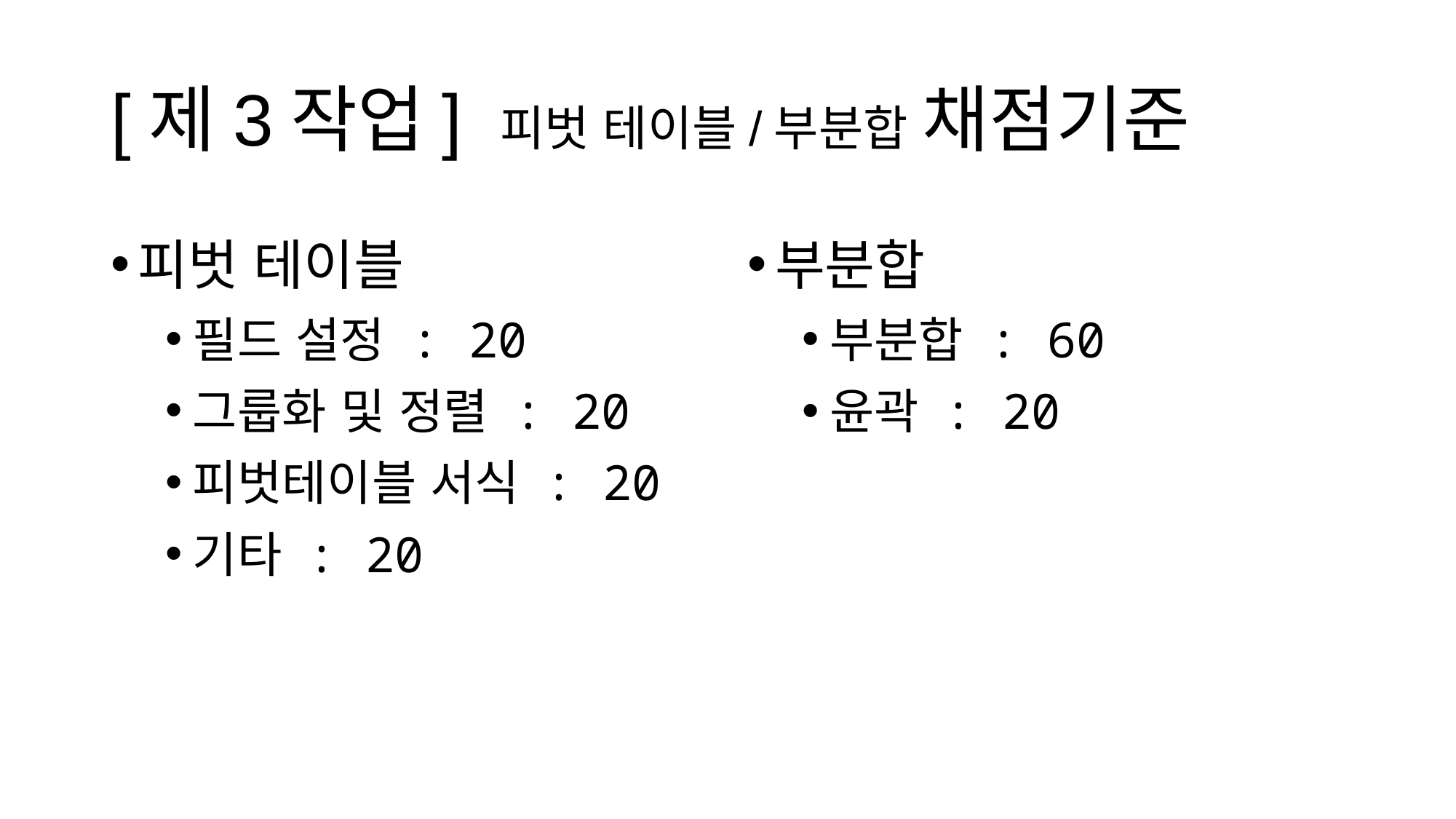

# [제3작업] 피벗 테이블/부분합 채점기준
피벗 테이블
필드 설정 : 20
그룹화 및 정렬 : 20
피벗테이블 서식 : 20
기타 : 20
부분합
부분합 : 60
윤곽 : 20